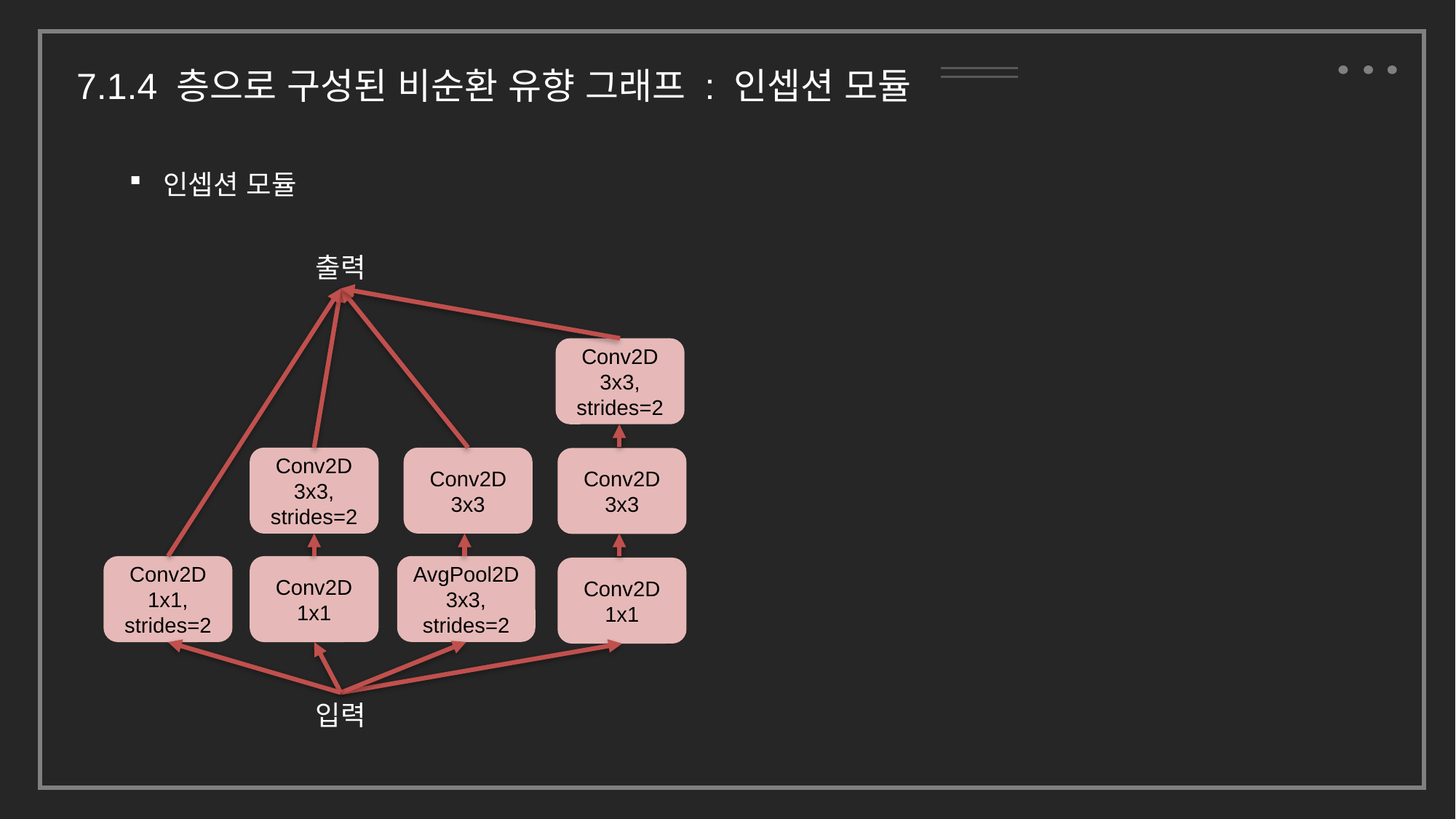

7.1.4 층으로 구성된 비순환 유향 그래프 : 인셉션 모듈

인셉션 모듈
출력
Conv2D
3x3, strides=2
Conv2D
3x3, strides=2
Conv2D
3x3
Conv2D
3x3
AvgPool2D
3x3, strides=2
Conv2D
1x1, strides=2
Conv2D
1x1
Conv2D
1x1
입력